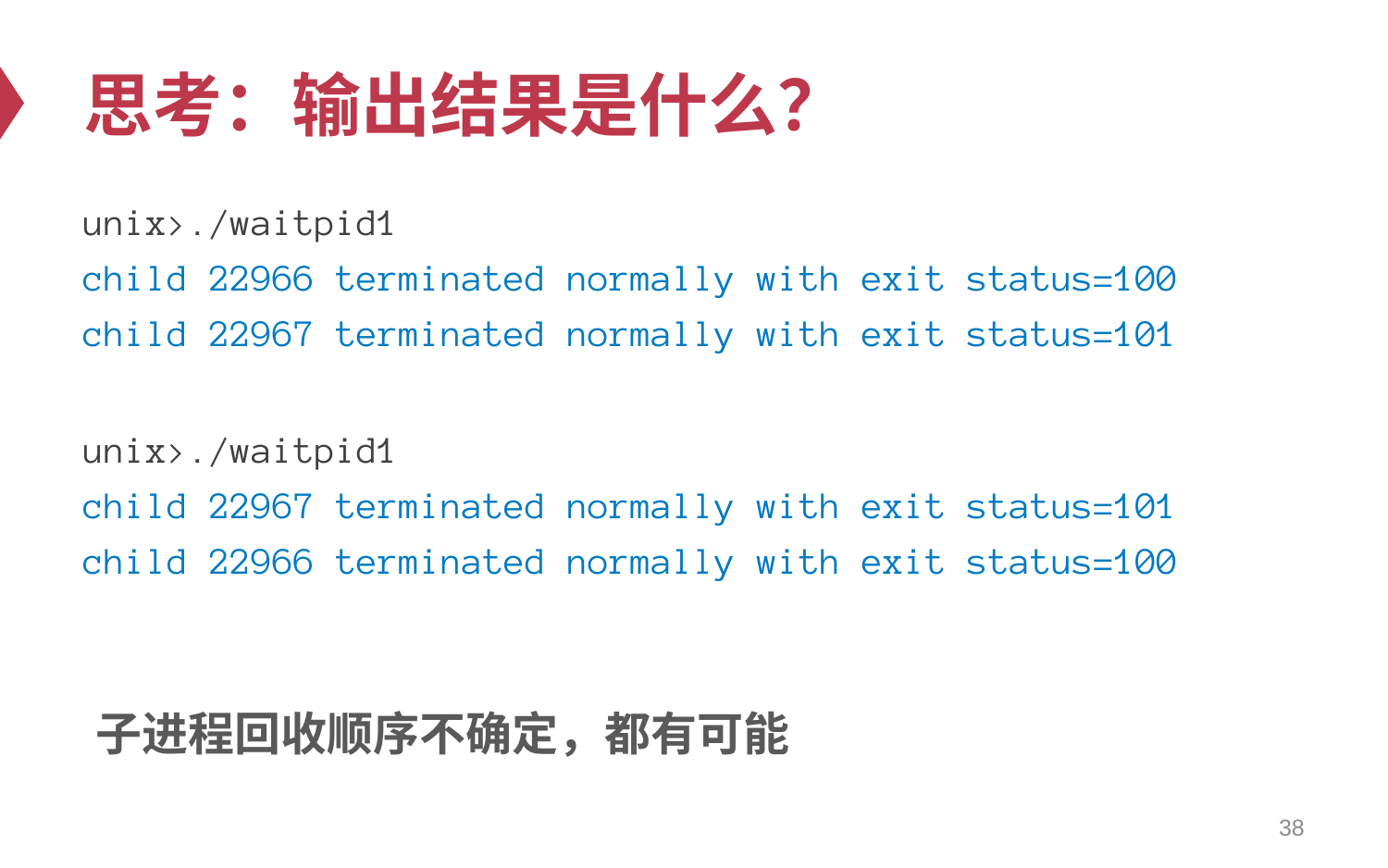

# 思考：输出结果是什么？
unix>./waitpid1
child 22966 terminated normally with exit status=100
child 22967 terminated normally with exit status=101
unix>./waitpid1
child 22967 terminated normally with exit status=101
child 22966 terminated normally with exit status=100
子进程回收顺序不确定，都有可能

38